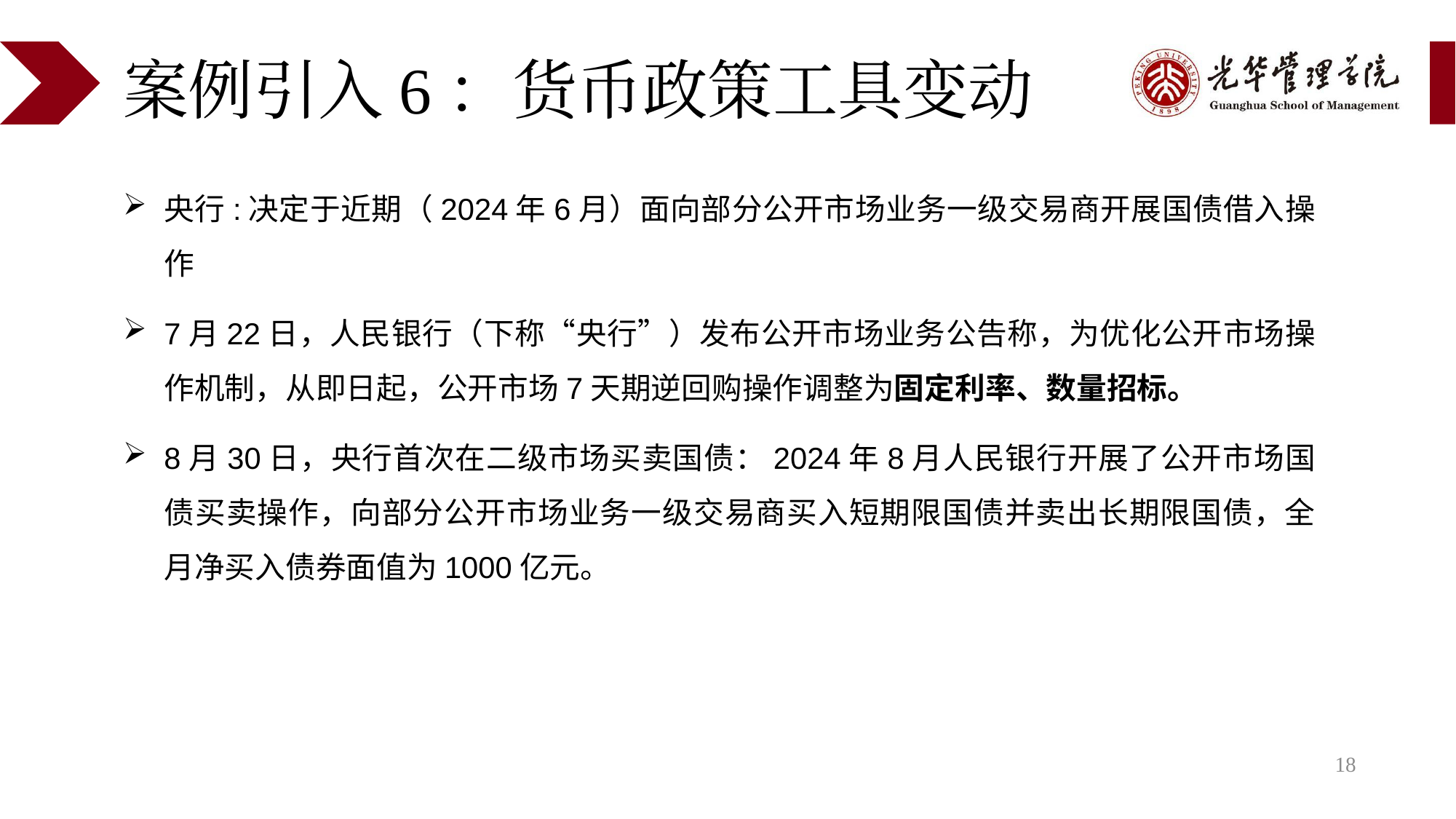

# 案例引入6：货币政策工具变动
央行:决定于近期（2024年6月）面向部分公开市场业务一级交易商开展国债借入操作
7月22日，人民银行（下称“央行”）发布公开市场业务公告称，为优化公开市场操作机制，从即日起，公开市场7天期逆回购操作调整为固定利率、数量招标。
8月30日，央行首次在二级市场买卖国债：2024年8月人民银行开展了公开市场国债买卖操作，向部分公开市场业务一级交易商买入短期限国债并卖出长期限国债，全月净买入债券面值为1000亿元。
18